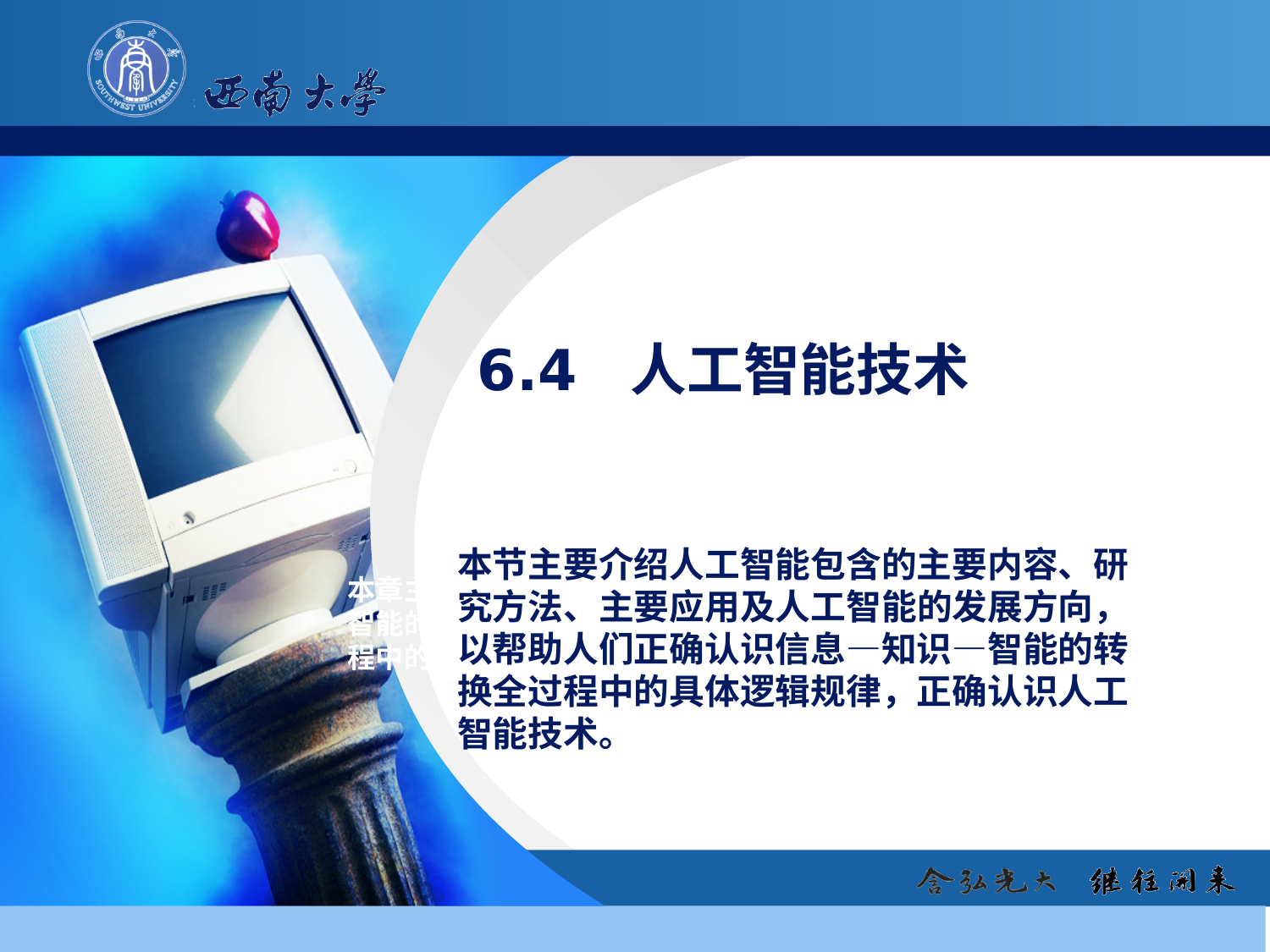

# 6.4  人工智能技术
本节主要介绍人工智能包含的主要内容、研究方法、主要应用及人工智能的发展方向，以帮助人们正确认识信息—知识—智能的转换全过程中的具体逻辑规律，正确认识人工智能技术。
本章主要介绍人工智能包含的主要内容、研究方法、主要应用及人工智能的发展方向，以帮助人们正确认识信息—知识—智能的转换全过程中的具体逻辑规律，正确认识人工智能技术。